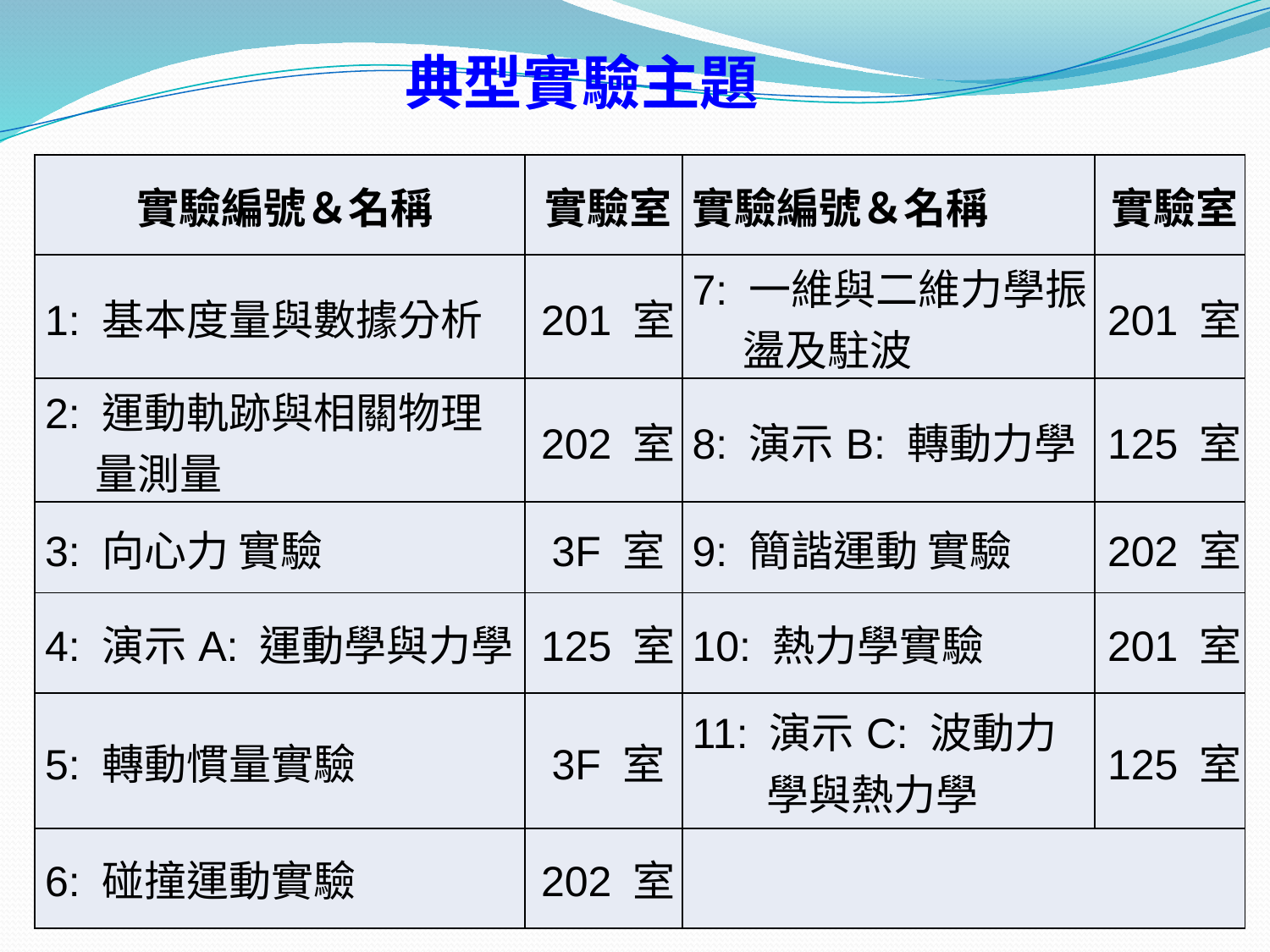

# 典型實驗主題
| 實驗編號＆名稱 | 實驗室 | 實驗編號＆名稱 | 實驗室 |
| --- | --- | --- | --- |
| 1: 基本度量與數據分析 | 201 室 | 7: 一維與二維力學振盪及駐波 | 201 室 |
| 2: 運動軌跡與相關物理量測量 | 202 室 | 8: 演示B: 轉動力學 | 125 室 |
| 3: 向心力 實驗 | 3F 室 | 9: 簡諧運動 實驗 | 202 室 |
| 4: 演示A: 運動學與力學 | 125 室 | 10: 熱力學實驗 | 201 室 |
| 5: 轉動慣量實驗 | 3F 室 | 11: 演示C: 波動力學與熱力學 | 125 室 |
| 6: 碰撞運動實驗 | 202 室 |  |  |